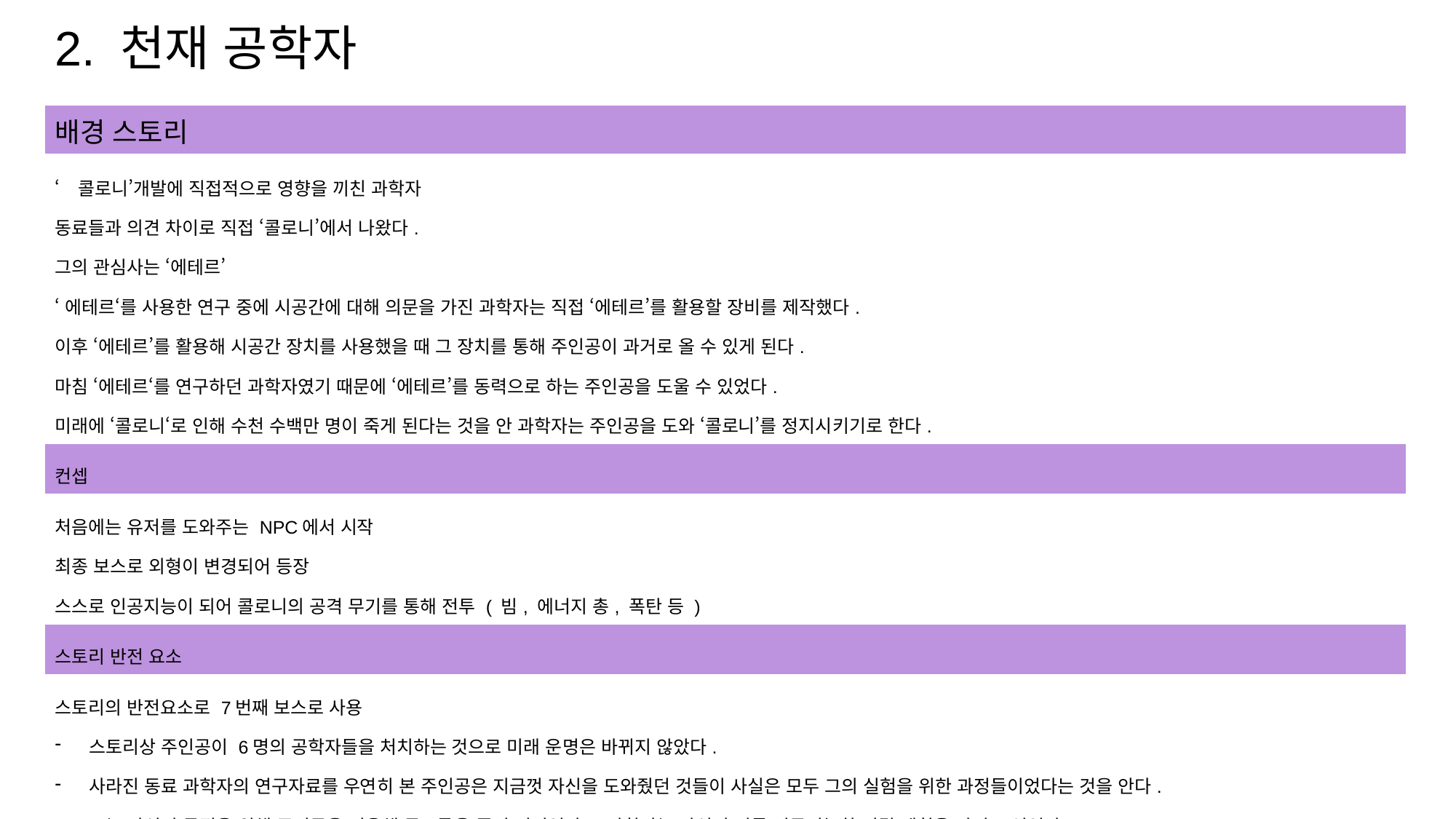

# 2. 천재 공학자
| 배경 스토리 |
| --- |
| ‘콜로니’개발에 직접적으로 영향을 끼친 과학자 동료들과 의견 차이로 직접 ‘콜로니’에서 나왔다. 그의 관심사는 ‘에테르’ ‘에테르‘를 사용한 연구 중에 시공간에 대해 의문을 가진 과학자는 직접 ‘에테르’를 활용할 장비를 제작했다. 이후 ‘에테르’를 활용해 시공간 장치를 사용했을 때 그 장치를 통해 주인공이 과거로 올 수 있게 된다. 마침 ‘에테르‘를 연구하던 과학자였기 때문에 ‘에테르’를 동력으로 하는 주인공을 도울 수 있었다. 미래에 ‘콜로니‘로 인해 수천 수백만 명이 죽게 된다는 것을 안 과학자는 주인공을 도와 ‘콜로니’를 정지시키기로 한다. |
| 컨셉 |
| 처음에는 유저를 도와주는 NPC에서 시작 최종 보스로 외형이 변경되어 등장 스스로 인공지능이 되어 콜로니의 공격 무기를 통해 전투 ( 빔, 에너지 총, 폭탄 등 ) |
| 스토리 반전 요소 |
| 스토리의 반전요소로 7번째 보스로 사용 스토리상 주인공이 6명의 공학자들을 처치하는 것으로 미래 운명은 바뀌지 않았다. 사라진 동료 과학자의 연구자료를 우연히 본 주인공은 지금껏 자신을 도와줬던 것들이 사실은 모두 그의 실험을 위한 과정들이었다는 것을 안다. 그는 자신의 목적을 위해 주인공을 이용해 동료들을 죽인 것이었다. (과학자는 자신의 뇌를 인공지능화 시킬 계획을 가지고 있었다.) 주인공을 도와 시공간 장치를 준 것 또한 그의 철저한 계산이었다. |